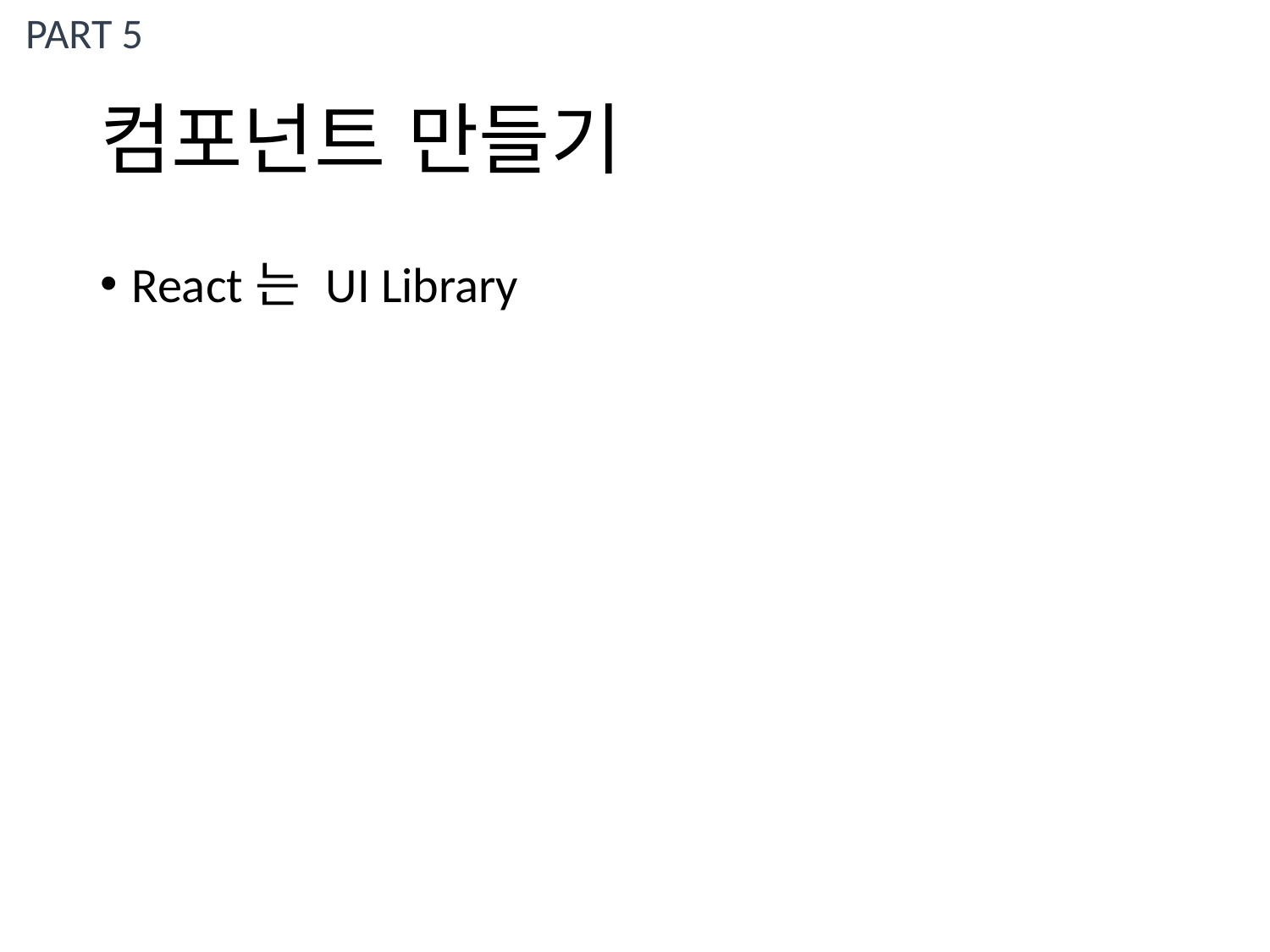

PART 5
# 컴포넌트 만들기
React는 UI Library